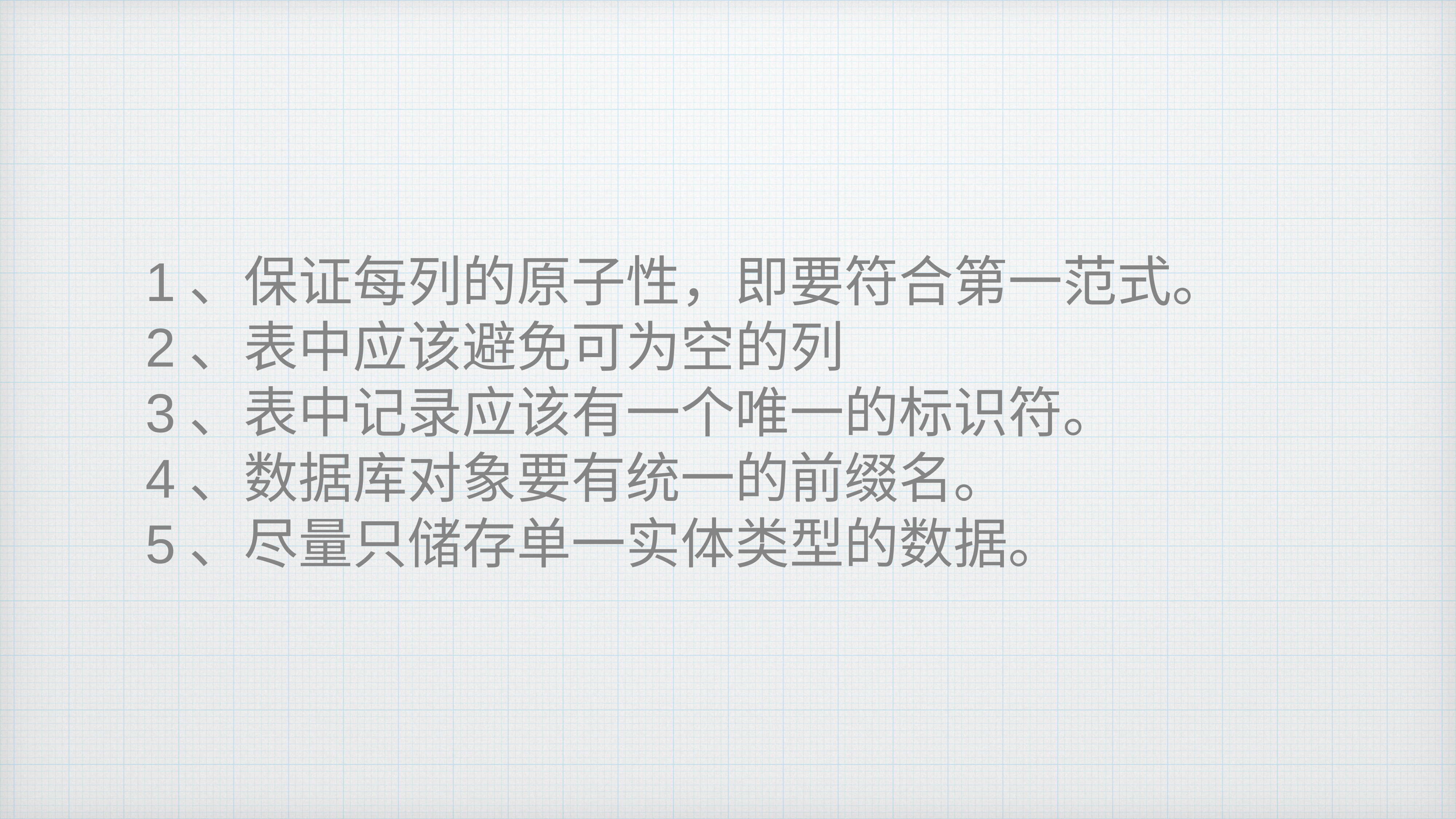

1、保证每列的原子性，即要符合第一范式。
2、表中应该避免可为空的列
3、表中记录应该有一个唯一的标识符。
4、数据库对象要有统一的前缀名。
5、尽量只储存单一实体类型的数据。